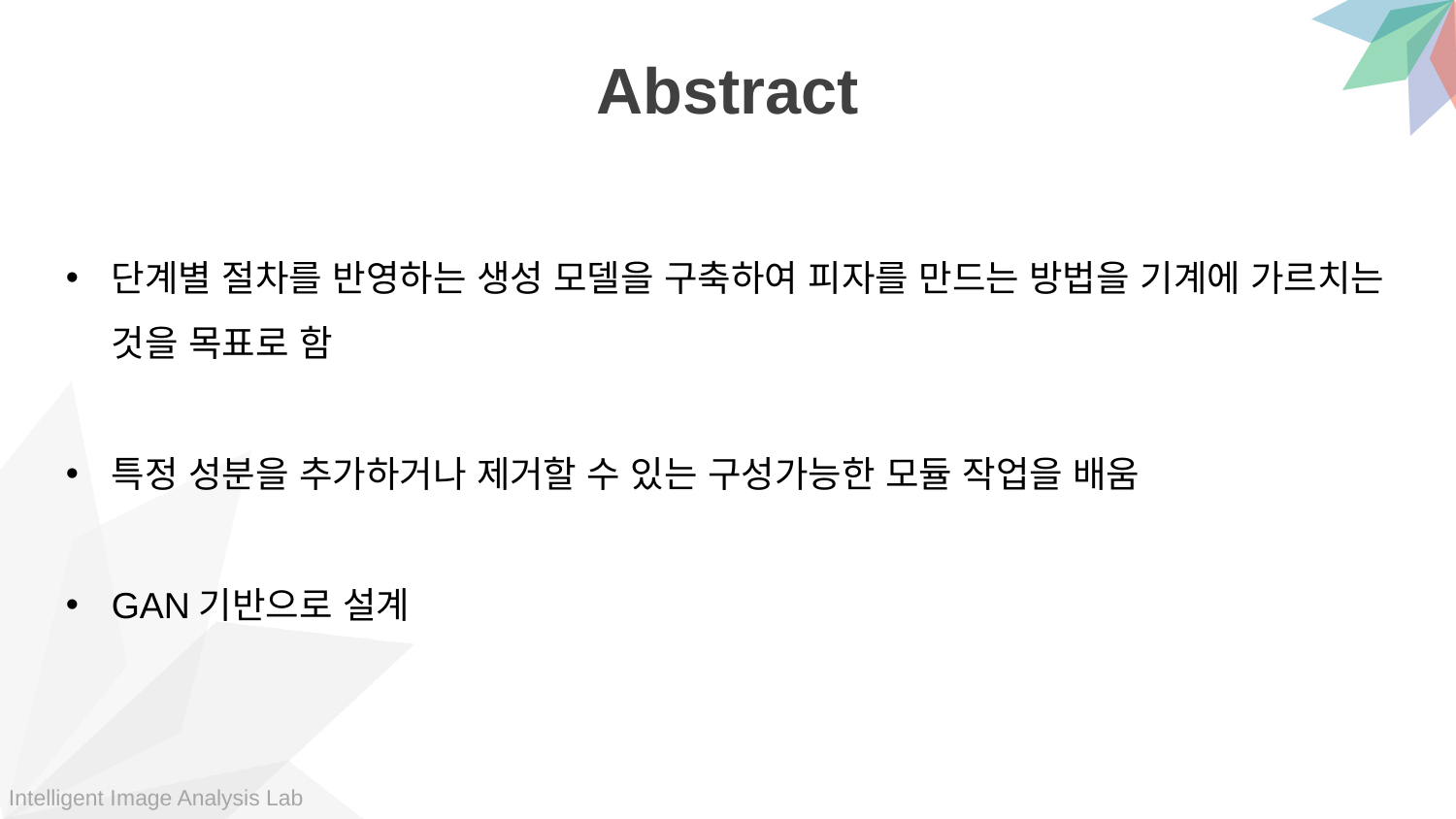

Abstract
단계별 절차를 반영하는 생성 모델을 구축하여 피자를 만드는 방법을 기계에 가르치는 것을 목표로 함

특정 성분을 추가하거나 제거할 수 있는 구성가능한 모듈 작업을 배움

GAN기반으로 설계